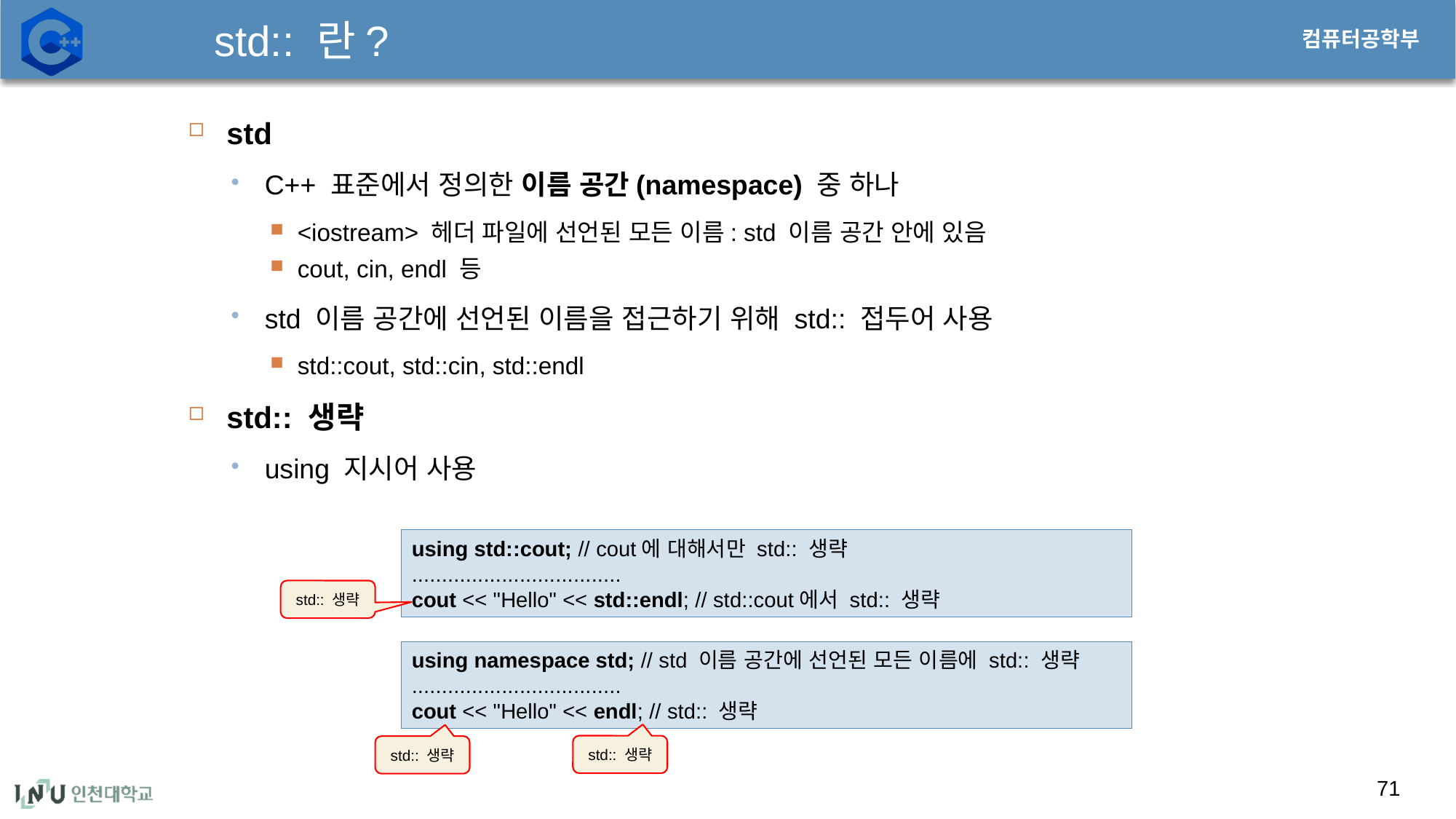

# std:: 란?
std
C++ 표준에서 정의한 이름 공간(namespace) 중 하나
<iostream> 헤더 파일에 선언된 모든 이름: std 이름 공간 안에 있음
cout, cin, endl 등
std 이름 공간에 선언된 이름을 접근하기 위해 std:: 접두어 사용
std::cout, std::cin, std::endl
std:: 생략
using 지시어 사용
71
using std::cout; // cout에 대해서만 std:: 생략
...................................
cout << "Hello" << std::endl; // std::cout에서 std:: 생략
std:: 생략
using namespace std; // std 이름 공간에 선언된 모든 이름에 std:: 생략
...................................
cout << "Hello" << endl; // std:: 생략
std:: 생략
std:: 생략